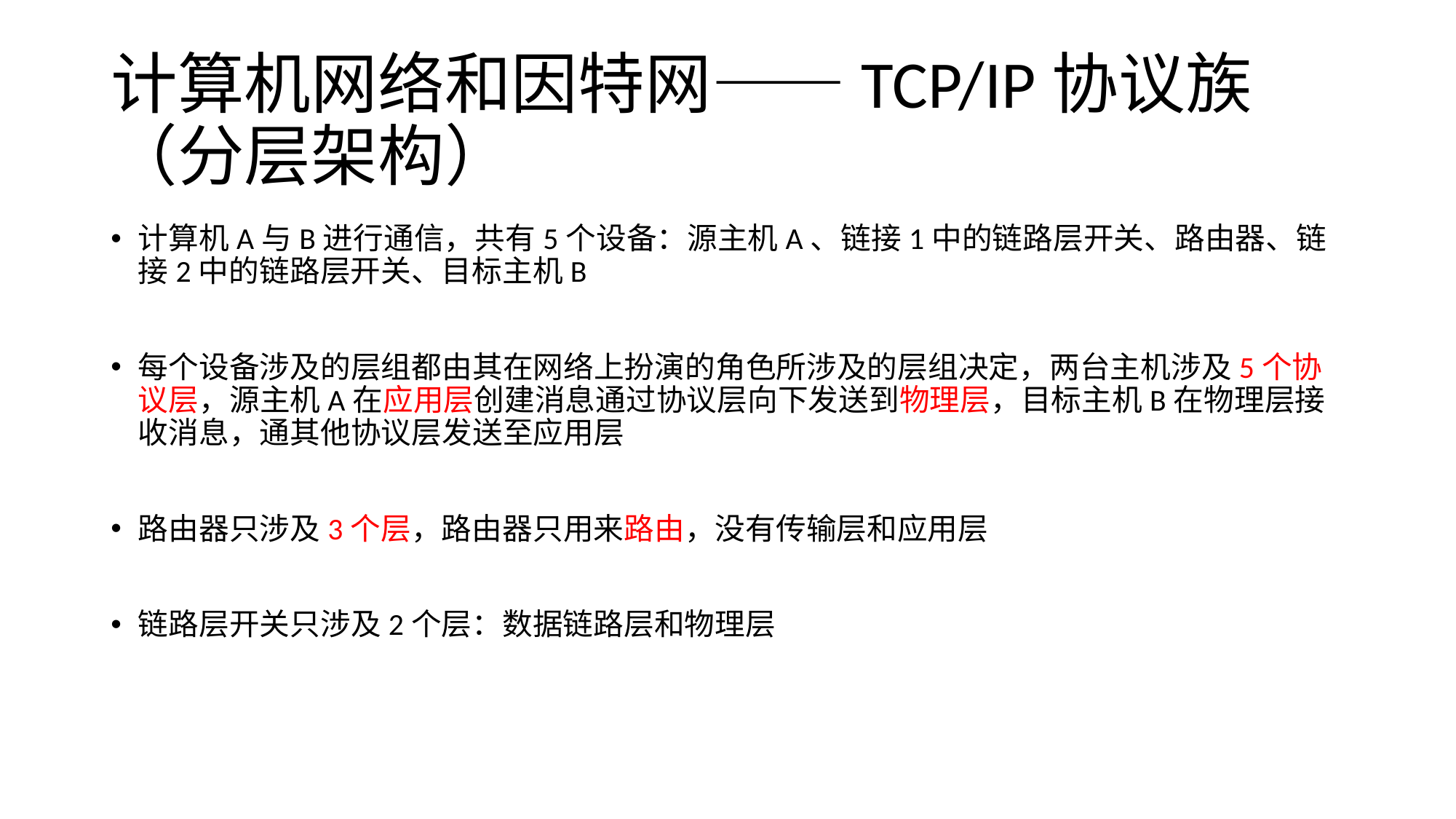

# 计算机网络和因特网——TCP/IP协议族（分层架构）
计算机A与B进行通信，共有5个设备：源主机A、链接1中的链路层开关、路由器、链接2中的链路层开关、目标主机B

每个设备涉及的层组都由其在网络上扮演的角色所涉及的层组决定，两台主机涉及5个协议层，源主机A在应用层创建消息通过协议层向下发送到物理层，目标主机B在物理层接收消息，通其他协议层发送至应用层

路由器只涉及3个层，路由器只用来路由，没有传输层和应用层

链路层开关只涉及2个层：数据链路层和物理层